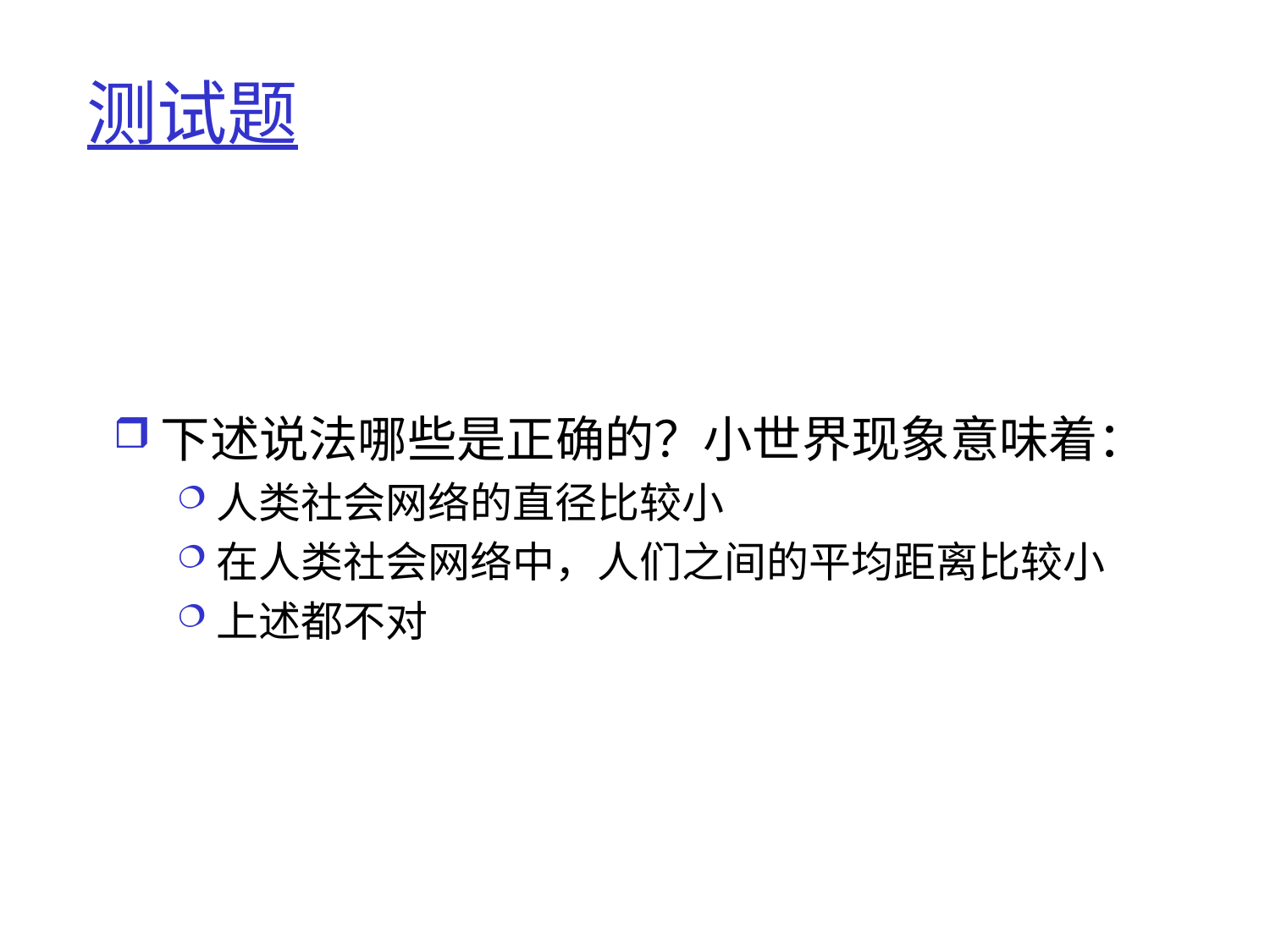

# 测试题
下述说法哪些是正确的？小世界现象意味着：
人类社会网络的直径比较小
在人类社会网络中，人们之间的平均距离比较小
上述都不对